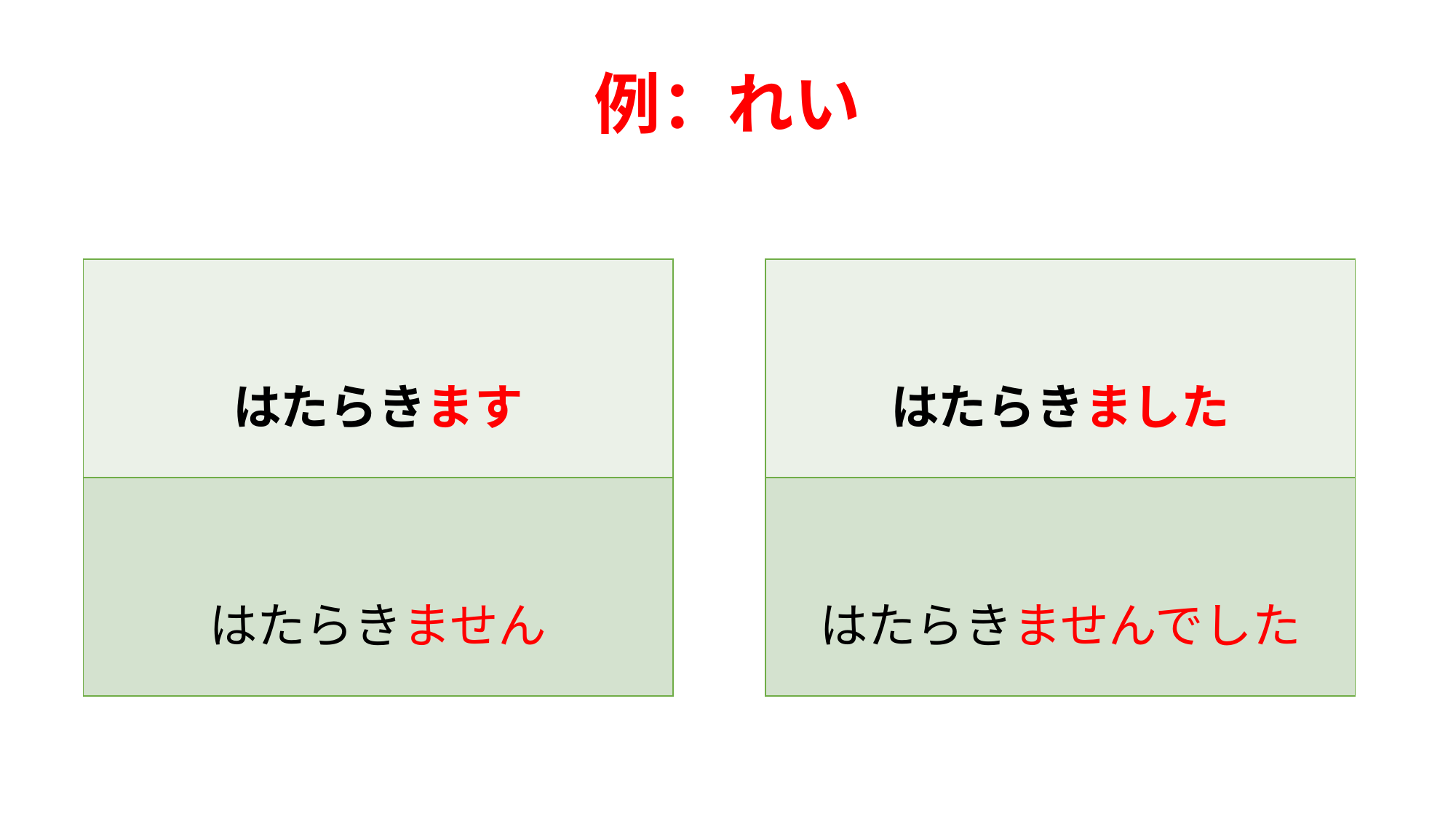

# 例：れい
| はたらきました |
| --- |
| はたらきませんでした |
| はたらきます |
| --- |
| はたらきません |